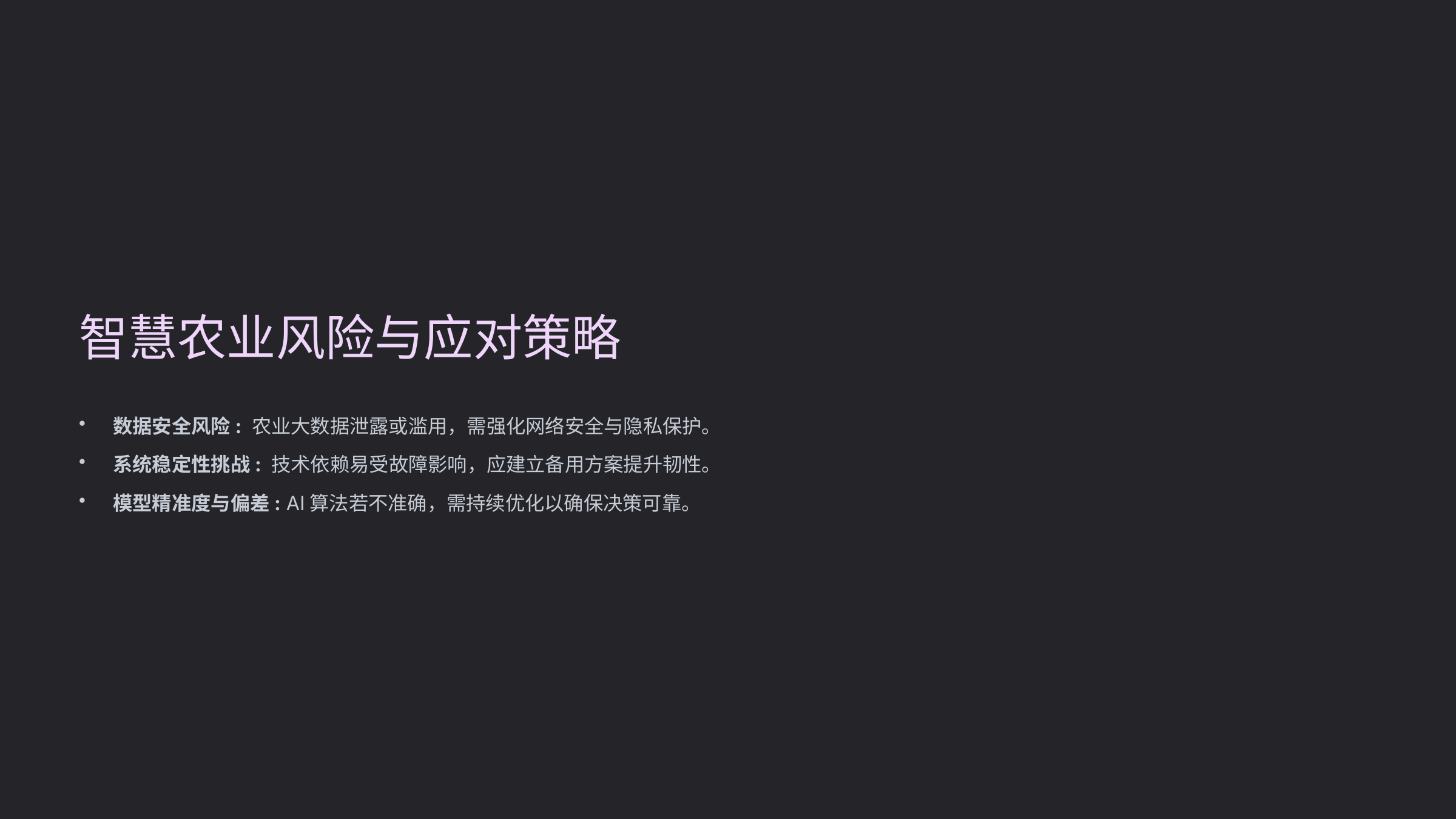

智慧农业风险与应对策略
数据安全风险: 农业大数据泄露或滥用，需强化网络安全与隐私保护。
系统稳定性挑战: 技术依赖易受故障影响，应建立备用方案提升韧性。
模型精准度与偏差: AI算法若不准确，需持续优化以确保决策可靠。